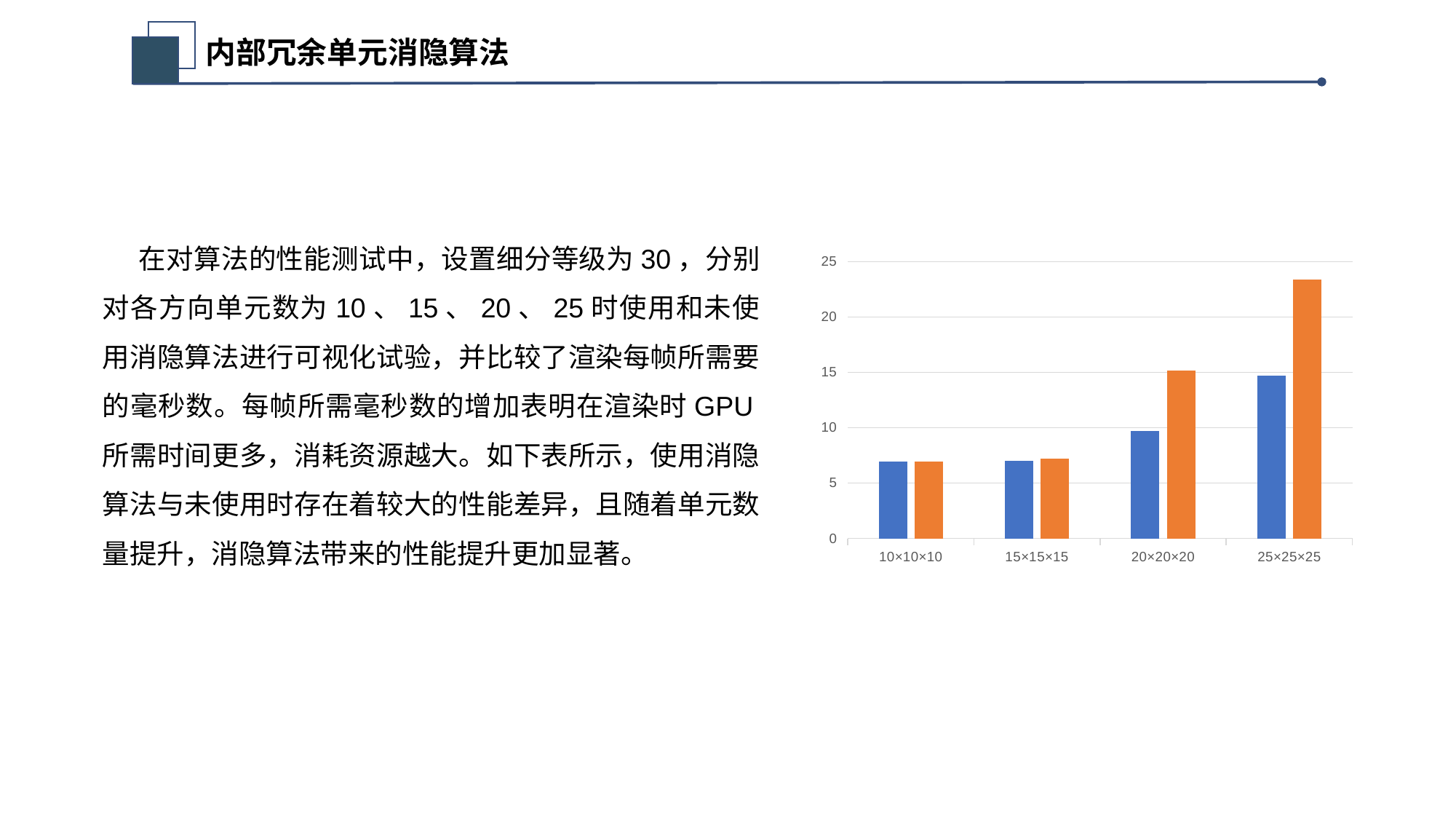

内部冗余单元消隐算法
在对算法的性能测试中，设置细分等级为30，分别对各方向单元数为10、15、20、25时使用和未使用消隐算法进行可视化试验，并比较了渲染每帧所需要的毫秒数。每帧所需毫秒数的增加表明在渲染时GPU所需时间更多，消耗资源越大。如下表所示，使用消隐算法与未使用时存在着较大的性能差异，且随着单元数量提升，消隐算法带来的性能提升更加显著。

### Chart

| Category | 使用消隐算法 | 未使用 |
|---|---|---|
| 10×10×10 | 6.95 | 6.96 |
| 15×15×15 | 7.02 | 7.23 |
| 20×20×20 | 9.7 | 15.2 |
| 25×25×25 | 14.7 | 23.4 |